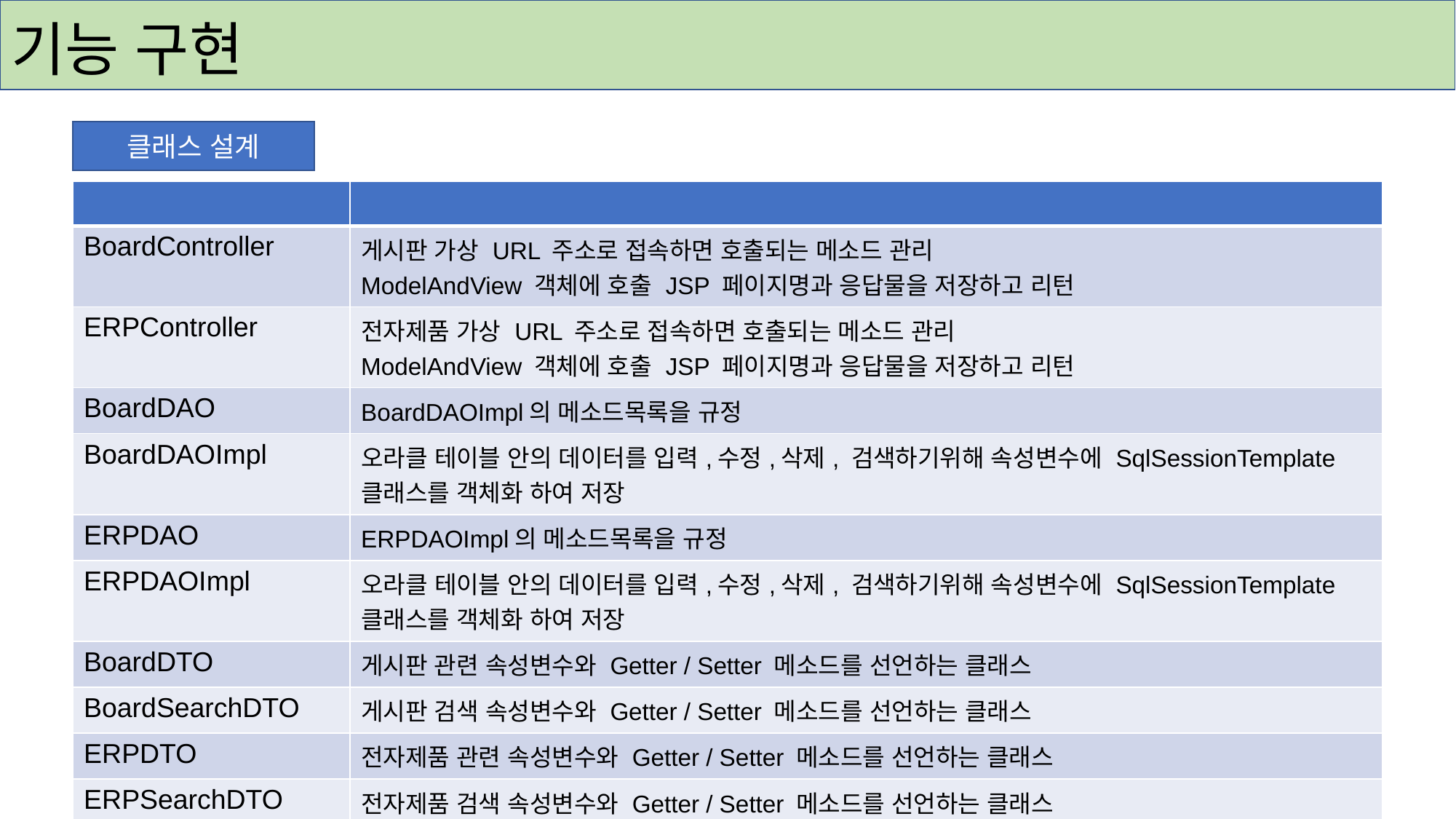

# 기능 구현
클래스 설계
|  |  |
| --- | --- |
| BoardController | 게시판 가상 URL 주소로 접속하면 호출되는 메소드 관리 ModelAndView 객체에 호출 JSP 페이지명과 응답물을 저장하고 리턴 |
| ERPController | 전자제품 가상 URL 주소로 접속하면 호출되는 메소드 관리 ModelAndView 객체에 호출 JSP 페이지명과 응답물을 저장하고 리턴 |
| BoardDAO | BoardDAOImpl의 메소드목록을 규정 |
| BoardDAOImpl | 오라클 테이블 안의 데이터를 입력,수정,삭제, 검색하기위해 속성변수에 SqlSessionTemplate 클래스를 객체화 하여 저장 |
| ERPDAO | ERPDAOImpl의 메소드목록을 규정 |
| ERPDAOImpl | 오라클 테이블 안의 데이터를 입력,수정,삭제, 검색하기위해 속성변수에 SqlSessionTemplate 클래스를 객체화 하여 저장 |
| BoardDTO | 게시판 관련 속성변수와 Getter / Setter 메소드를 선언하는 클래스 |
| BoardSearchDTO | 게시판 검색 속성변수와 Getter / Setter 메소드를 선언하는 클래스 |
| ERPDTO | 전자제품 관련 속성변수와 Getter / Setter 메소드를 선언하는 클래스 |
| ERPSearchDTO | 전자제품 검색 속성변수와 Getter / Setter 메소드를 선언하는 클래스 |